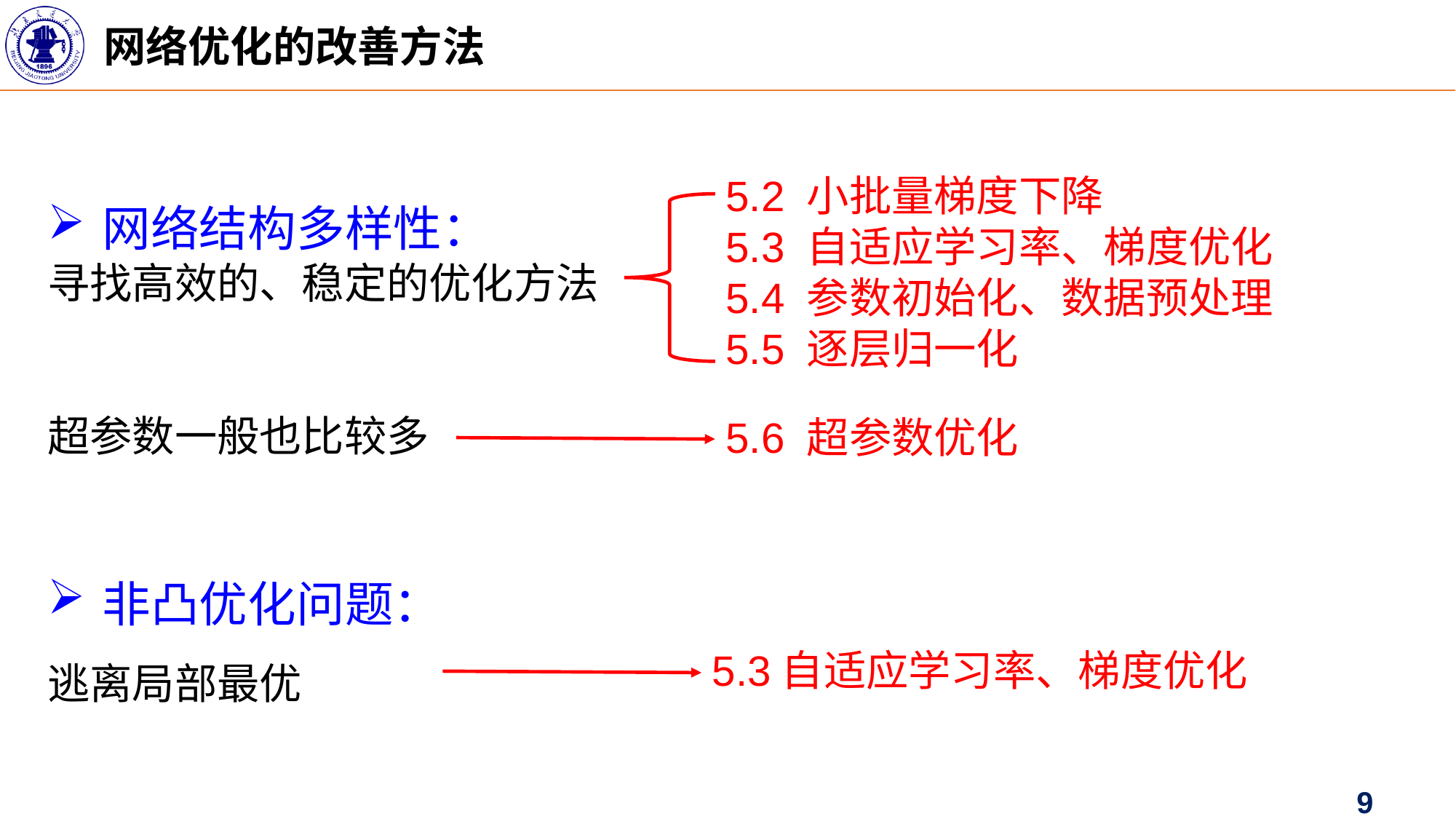

网络优化的改善方法
网络结构多样性：
寻找高效的、稳定的优化方法

超参数一般也比较多

5.2 小批量梯度下降
5.3 自适应学习率、梯度优化
5.4 参数初始化、数据预处理
5.5 逐层归一化

5.6 超参数优化

非凸优化问题：
逃离局部最优
5.3自适应学习率、梯度优化